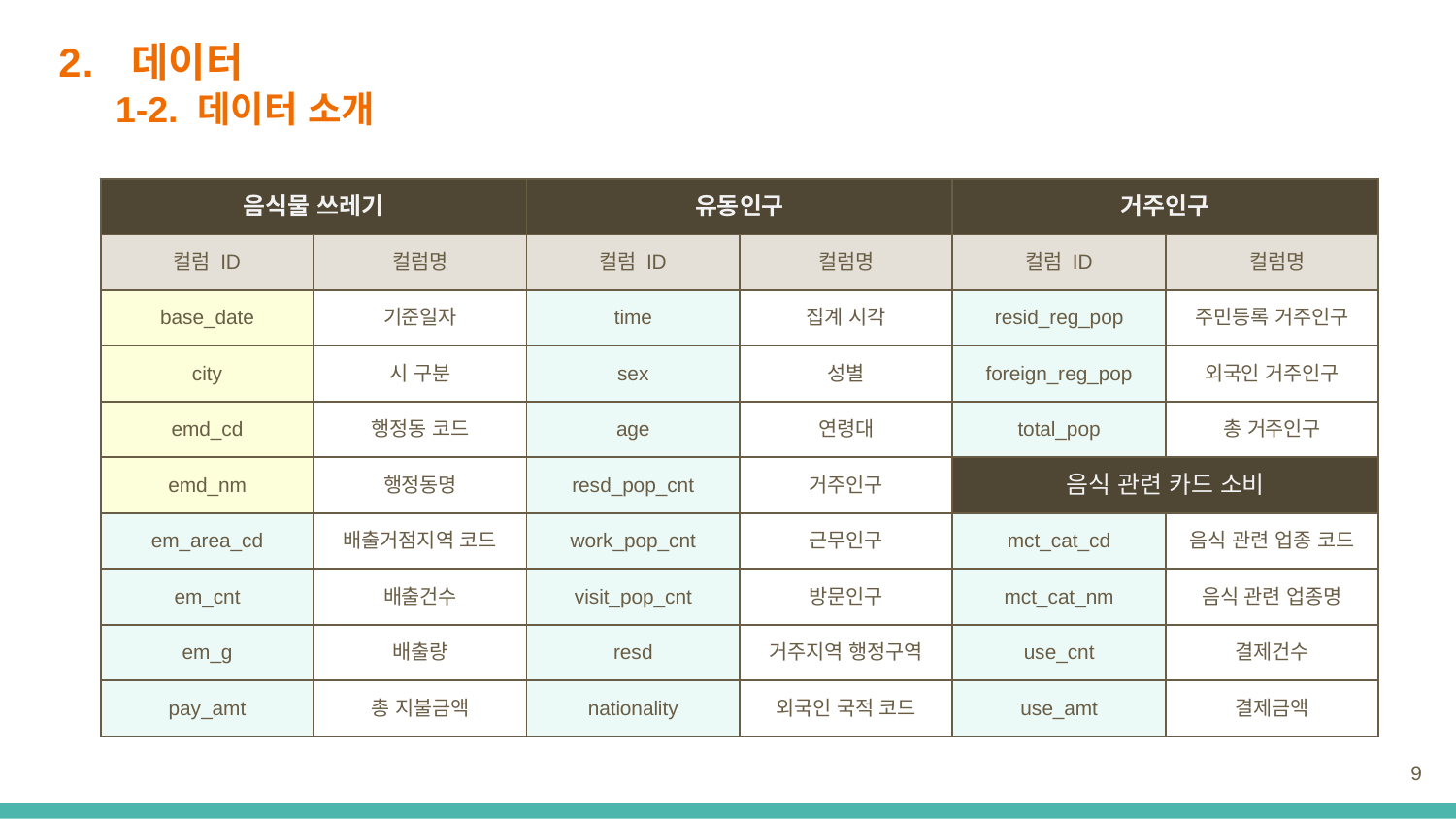

데이터
1-2. 데이터 소개
| 음식물 쓰레기 |  | 유동인구 |  | 거주인구 |  |
| --- | --- | --- | --- | --- | --- |
| 컬럼 ID | 컬럼명 | 컬럼 ID | 컬럼명 | 컬럼 ID | 컬럼명 |
| base\_date | 기준일자 | time | 집계 시각 | resid\_reg\_pop | 주민등록 거주인구 |
| city | 시 구분 | sex | 성별 | foreign\_reg\_pop | 외국인 거주인구 |
| emd\_cd | 행정동 코드 | age | 연령대 | total\_pop | 총 거주인구 |
| emd\_nm | 행정동명 | resd\_pop\_cnt | 거주인구 | 음식 관련 카드 소비 | 컬럼명 |
| em\_area\_cd | 배출거점지역 코드 | work\_pop\_cnt | 근무인구 | mct\_cat\_cd | 음식 관련 업종 코드 |
| em\_cnt | 배출건수 | visit\_pop\_cnt | 방문인구 | mct\_cat\_nm | 음식 관련 업종명 |
| em\_g | 배출량 | resd | 거주지역 행정구역 | use\_cnt | 결제건수 |
| pay\_amt | 총 지불금액 | nationality | 외국인 국적 코드 | use\_amt | 결제금액 |
9